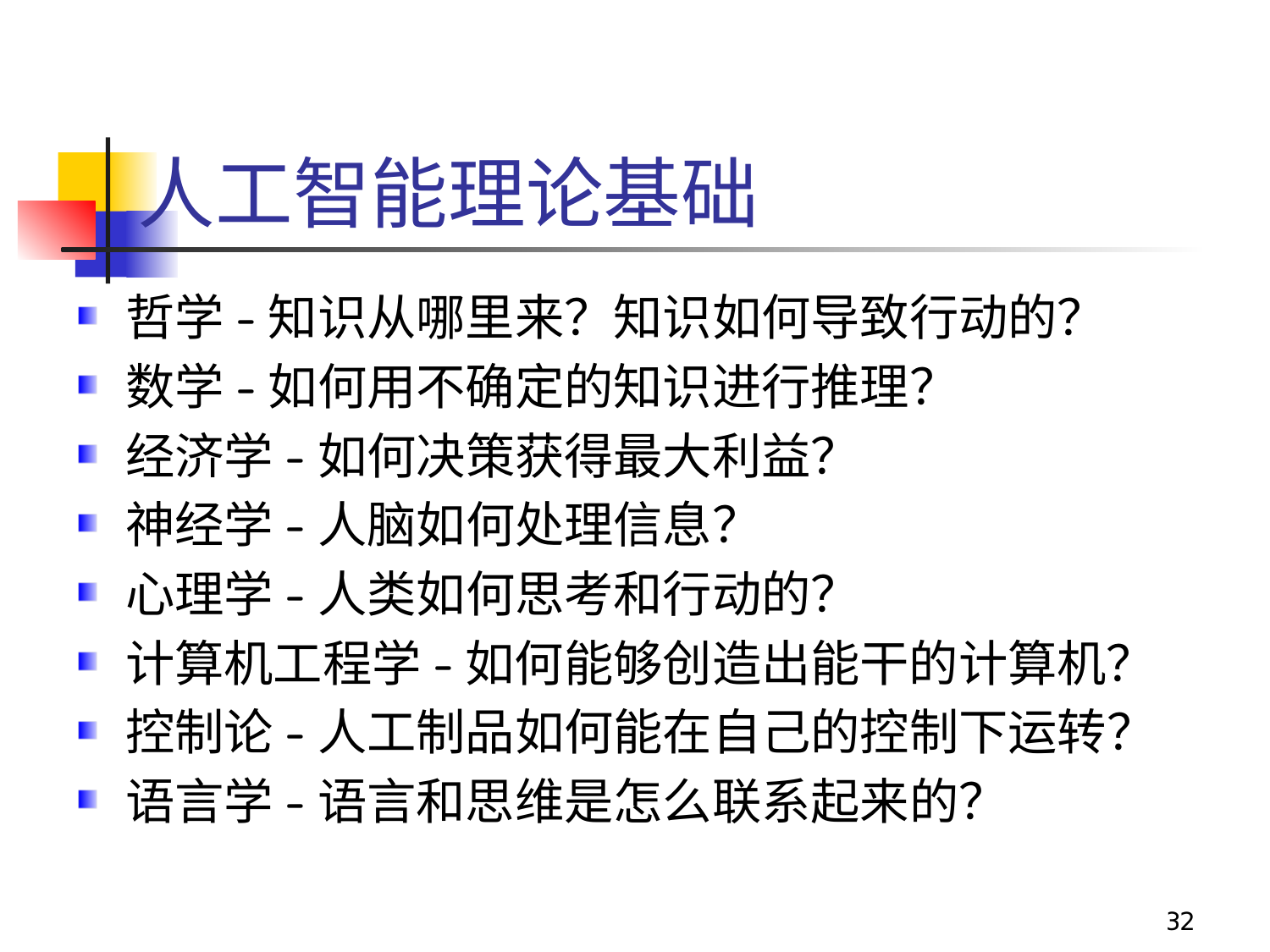

# 人工智能理论基础
哲学-知识从哪里来？知识如何导致行动的？
数学-如何用不确定的知识进行推理？
经济学-如何决策获得最大利益？
神经学-人脑如何处理信息？
心理学-人类如何思考和行动的？
计算机工程学-如何能够创造出能干的计算机？
控制论-人工制品如何能在自己的控制下运转？
语言学-语言和思维是怎么联系起来的？

32